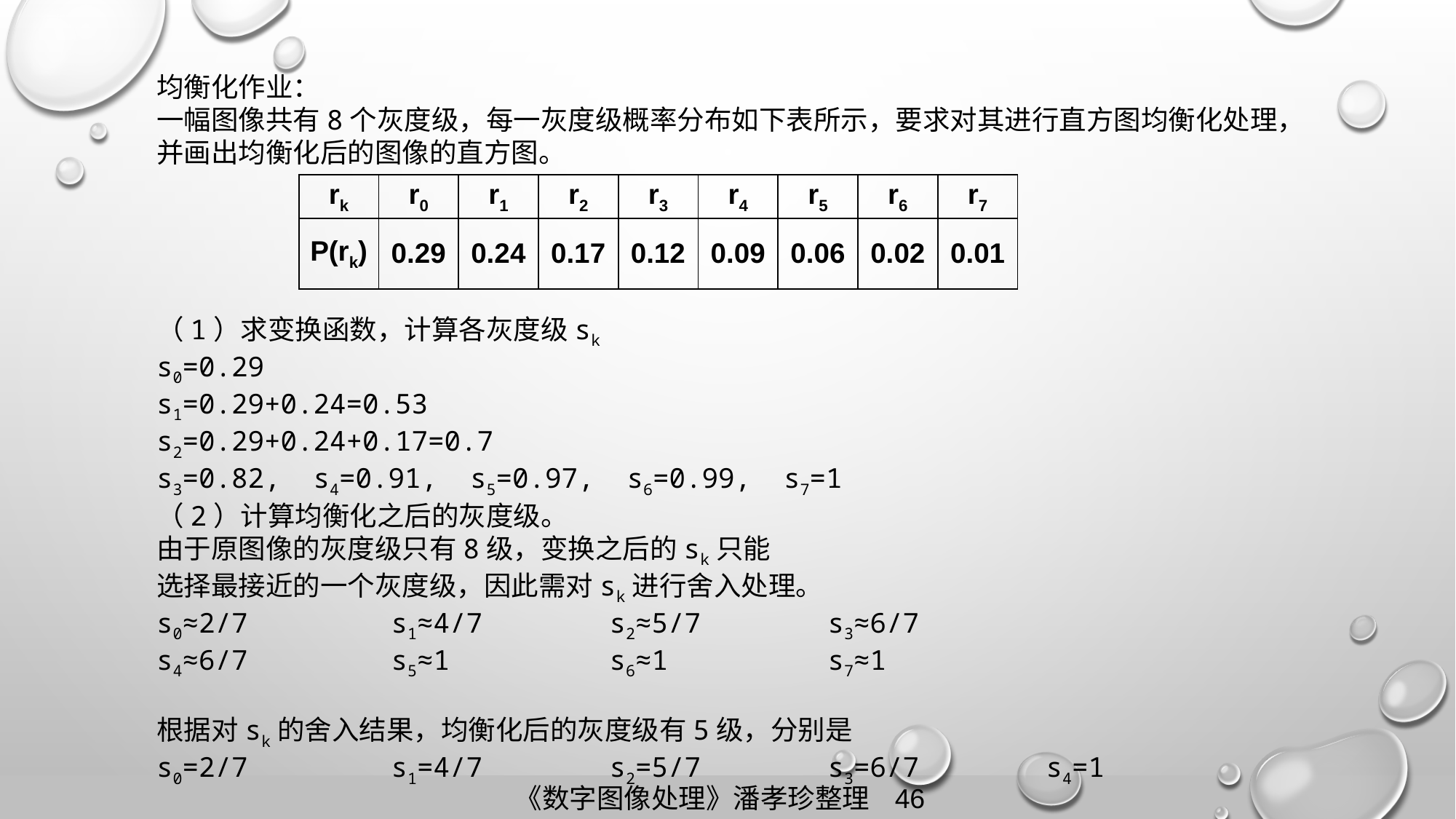

均衡化作业：
一幅图像共有8个灰度级，每一灰度级概率分布如下表所示，要求对其进行直方图均衡化处理，并画出均衡化后的图像的直方图。
| rk | r0 | r1 | r2 | r3 | r4 | r5 | r6 | r7 |
| --- | --- | --- | --- | --- | --- | --- | --- | --- |
| P(rk) | 0.29 | 0.24 | 0.17 | 0.12 | 0.09 | 0.06 | 0.02 | 0.01 |
（1）求变换函数，计算各灰度级sk
s0=0.29
s1=0.29+0.24=0.53
s2=0.29+0.24+0.17=0.7
s3=0.82,  s4=0.91,  s5=0.97,  s6=0.99,  s7=1
（2）计算均衡化之后的灰度级。
由于原图像的灰度级只有8级，变换之后的sk只能
选择最接近的一个灰度级，因此需对sk进行舍入处理。
s0≈2/7		 s1≈4/7		 s2≈5/7		 s3≈6/7
s4≈6/7		 s5≈1		 s6≈1		 s7≈1

根据对sk的舍入结果，均衡化后的灰度级有5级，分别是
s0=2/7		 s1=4/7		 s2=5/7		 s3=6/7		 s4=1